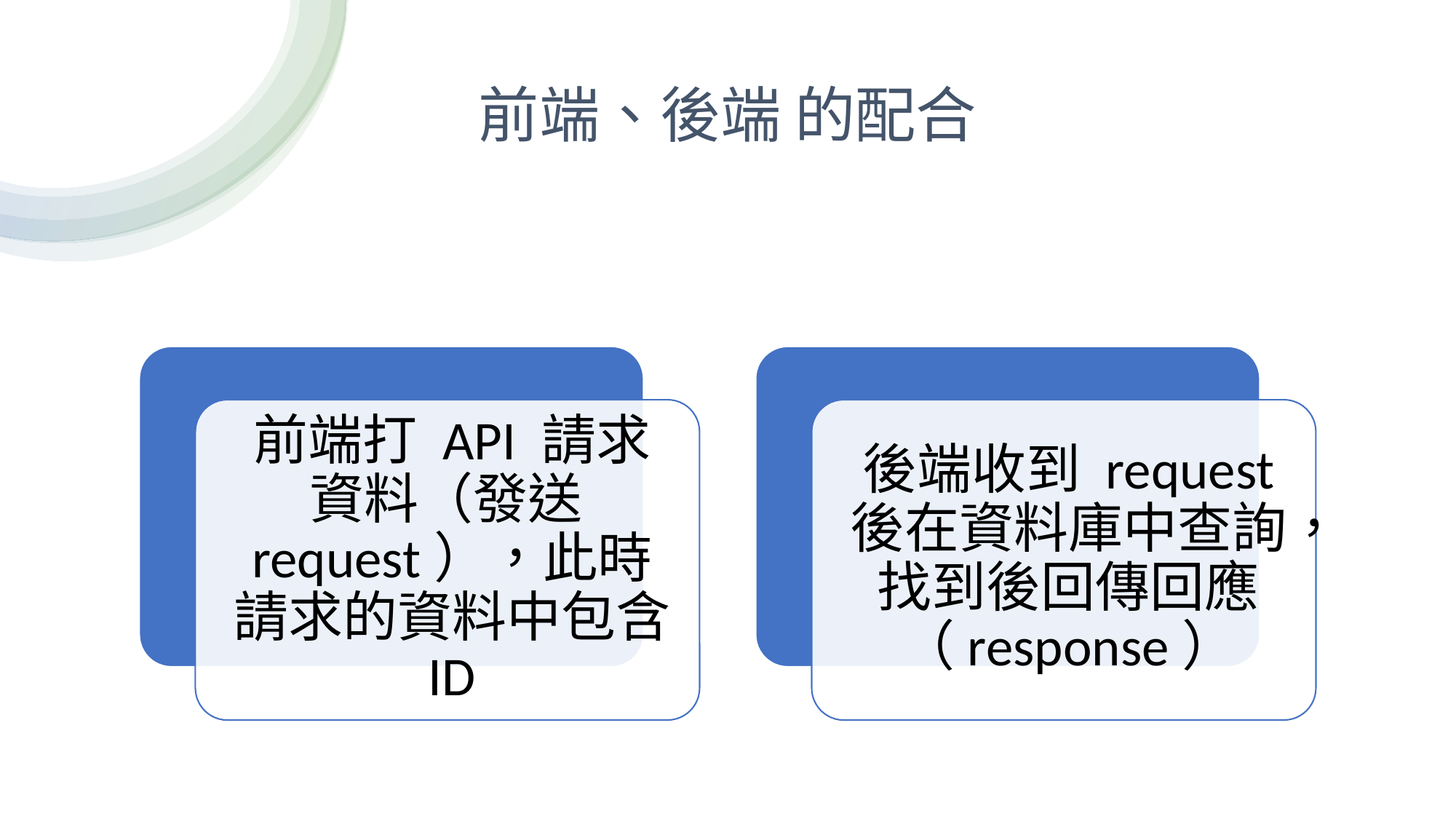

# 前端、後端 的配合
前端打 API 請求資料（發送request），此時請求的資料中包含 ID
後端收到 request 後在資料庫中查詢，找到後回傳回應 （response）